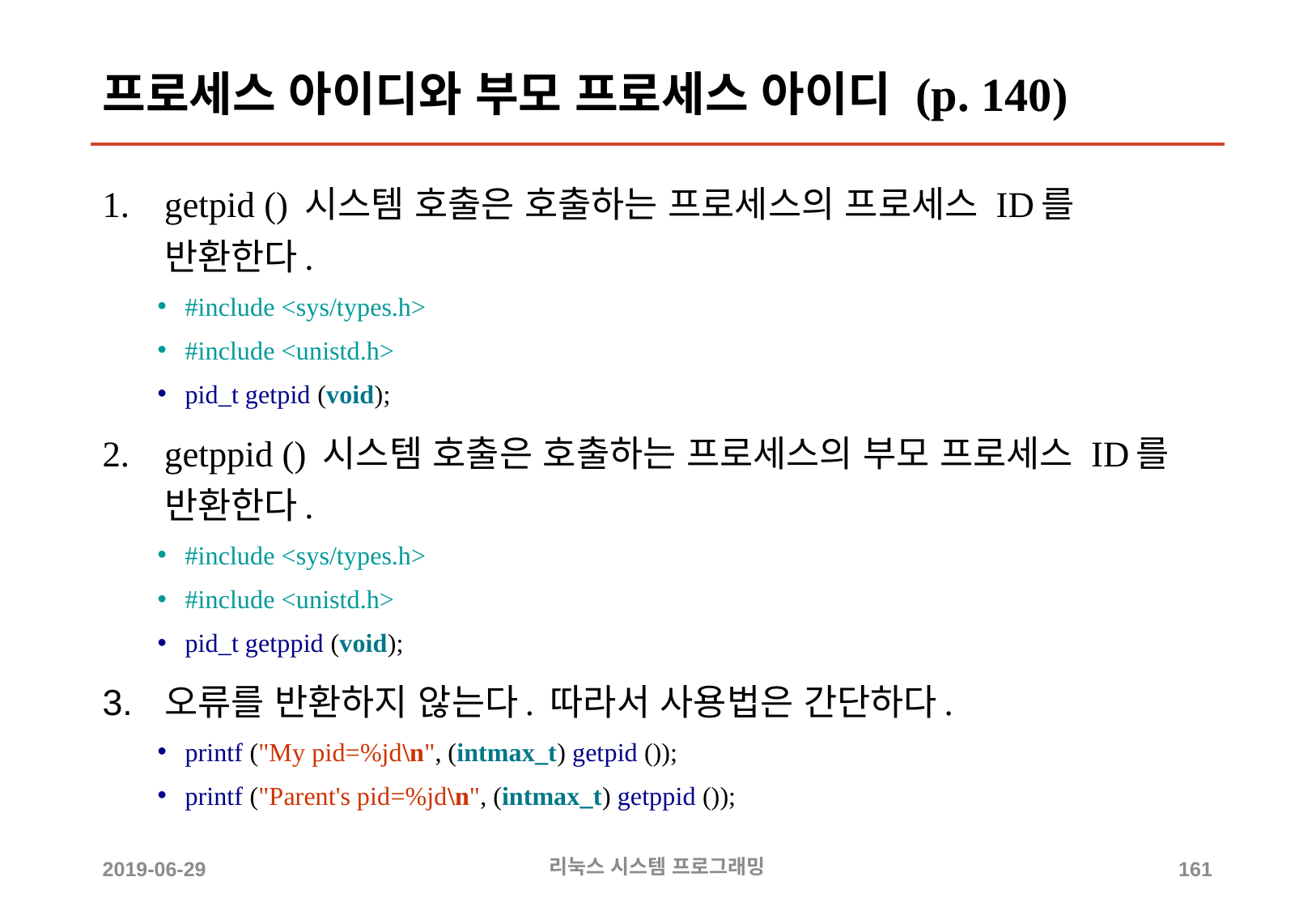

# 프로세스 아이디와 부모 프로세스 아이디 (p. 140)
getpid () 시스템 호출은 호출하는 프로세스의 프로세스 ID를 반환한다.
#include <sys/types.h>
#include <unistd.h>
pid_t getpid (void);
getppid () 시스템 호출은 호출하는 프로세스의 부모 프로세스 ID를 반환한다.
#include <sys/types.h>
#include <unistd.h>
pid_t getppid (void);
오류를 반환하지 않는다. 따라서 사용법은 간단하다.
printf ("My pid=%jd\n", (intmax_t) getpid ());
printf ("Parent's pid=%jd\n", (intmax_t) getppid ());

2019-06-29
리눅스 시스템 프로그래밍
161